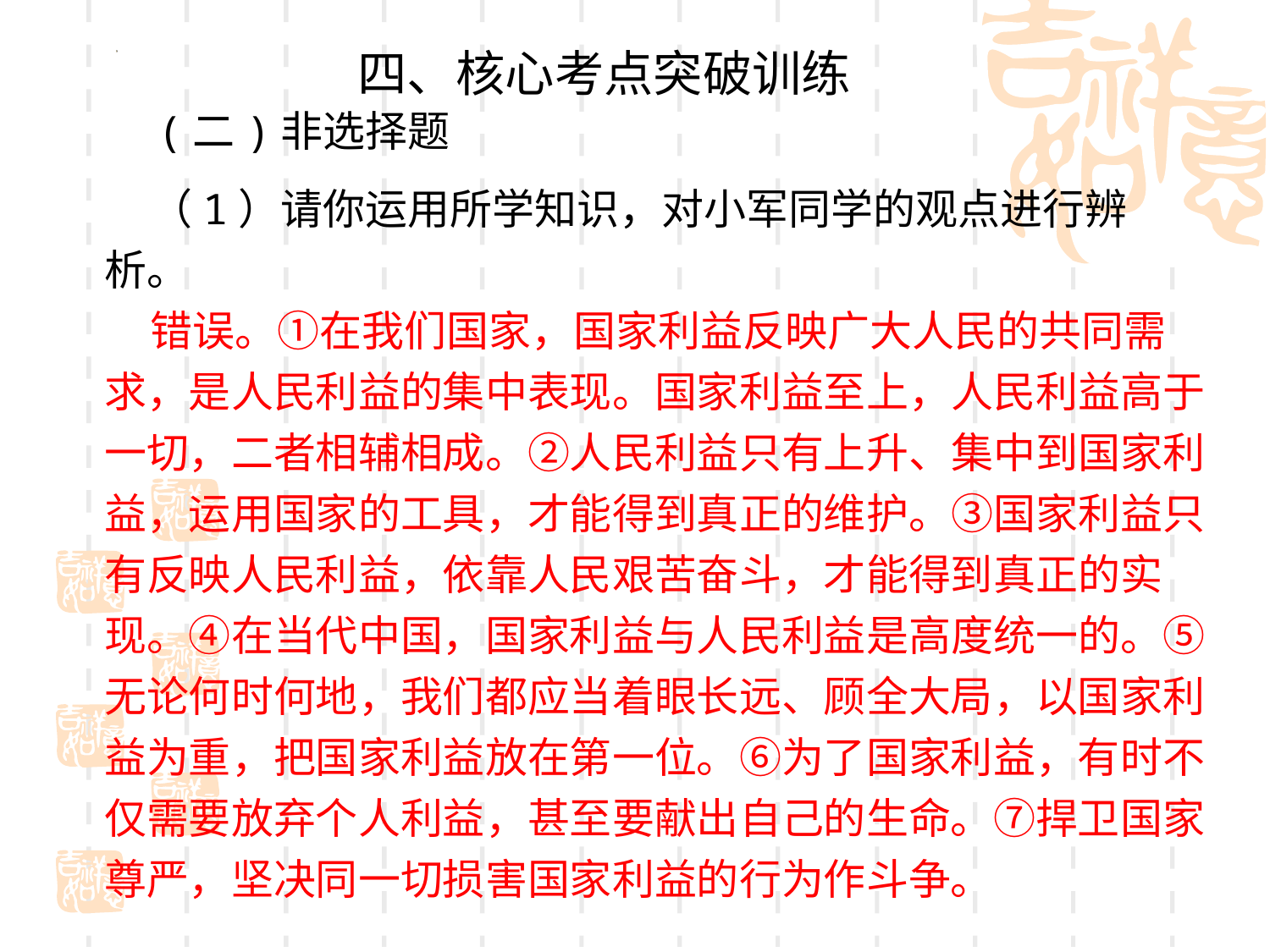

四、核心考点突破训练
(二)非选择题
（1）请你运用所学知识，对小军同学的观点进行辨析。
错误。①在我们国家，国家利益反映广大人民的共同需求，是人民利益的集中表现。国家利益至上，人民利益高于一切，二者相辅相成。②人民利益只有上升、集中到国家利益，运用国家的工具，才能得到真正的维护。③国家利益只有反映人民利益，依靠人民艰苦奋斗，才能得到真正的实现。④在当代中国，国家利益与人民利益是高度统一的。⑤无论何时何地，我们都应当着眼长远、顾全大局，以国家利益为重，把国家利益放在第一位。⑥为了国家利益，有时不仅需要放弃个人利益，甚至要献出自己的生命。⑦捍卫国家尊严，坚决同一切损害国家利益的行为作斗争。